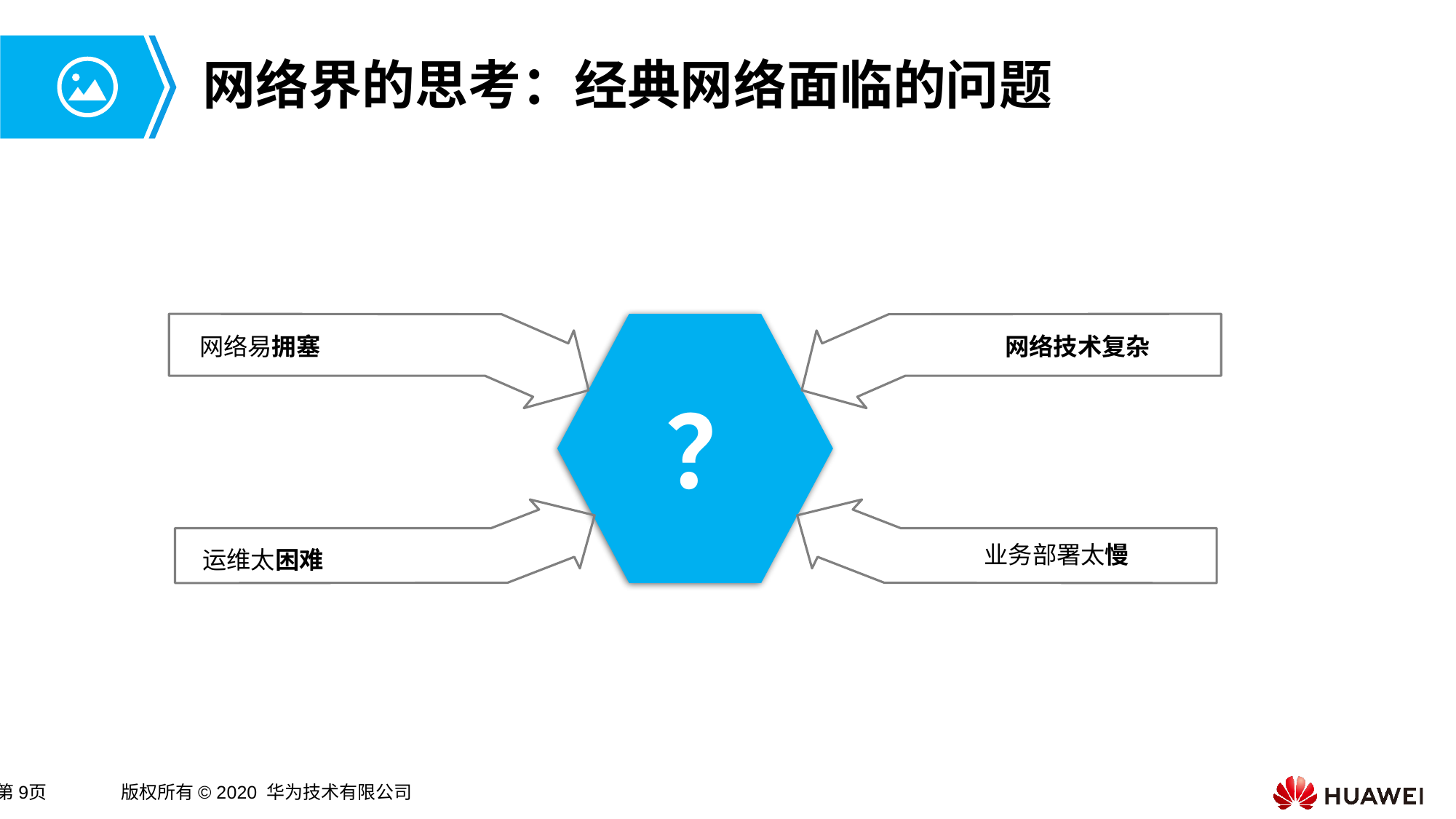

# 网络界的思考：经典网络面临的问题
	网络易拥塞
网络技术复杂

？

	业务部署太慢
	运维太困难